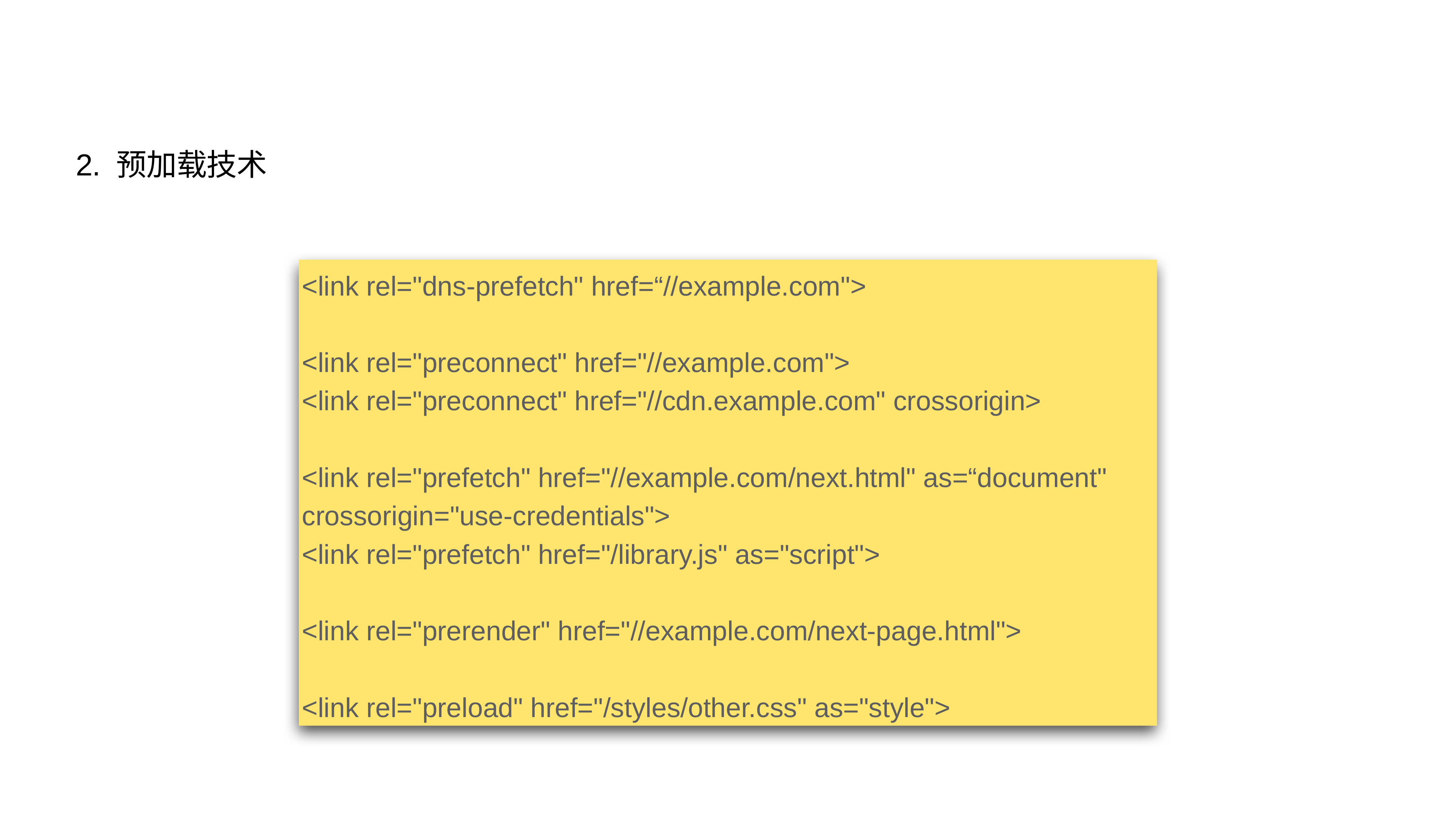

2. 预加载技术
<link rel="dns-prefetch" href=“//example.com">

<link rel="preconnect" href="//example.com">
<link rel="preconnect" href="//cdn.example.com" crossorigin>

<link rel="prefetch" href="//example.com/next.html" as=“document" crossorigin="use-credentials">
<link rel="prefetch" href="/library.js" as="script">

<link rel="prerender" href="//example.com/next-page.html">

<link rel="preload" href="/styles/other.css" as="style">